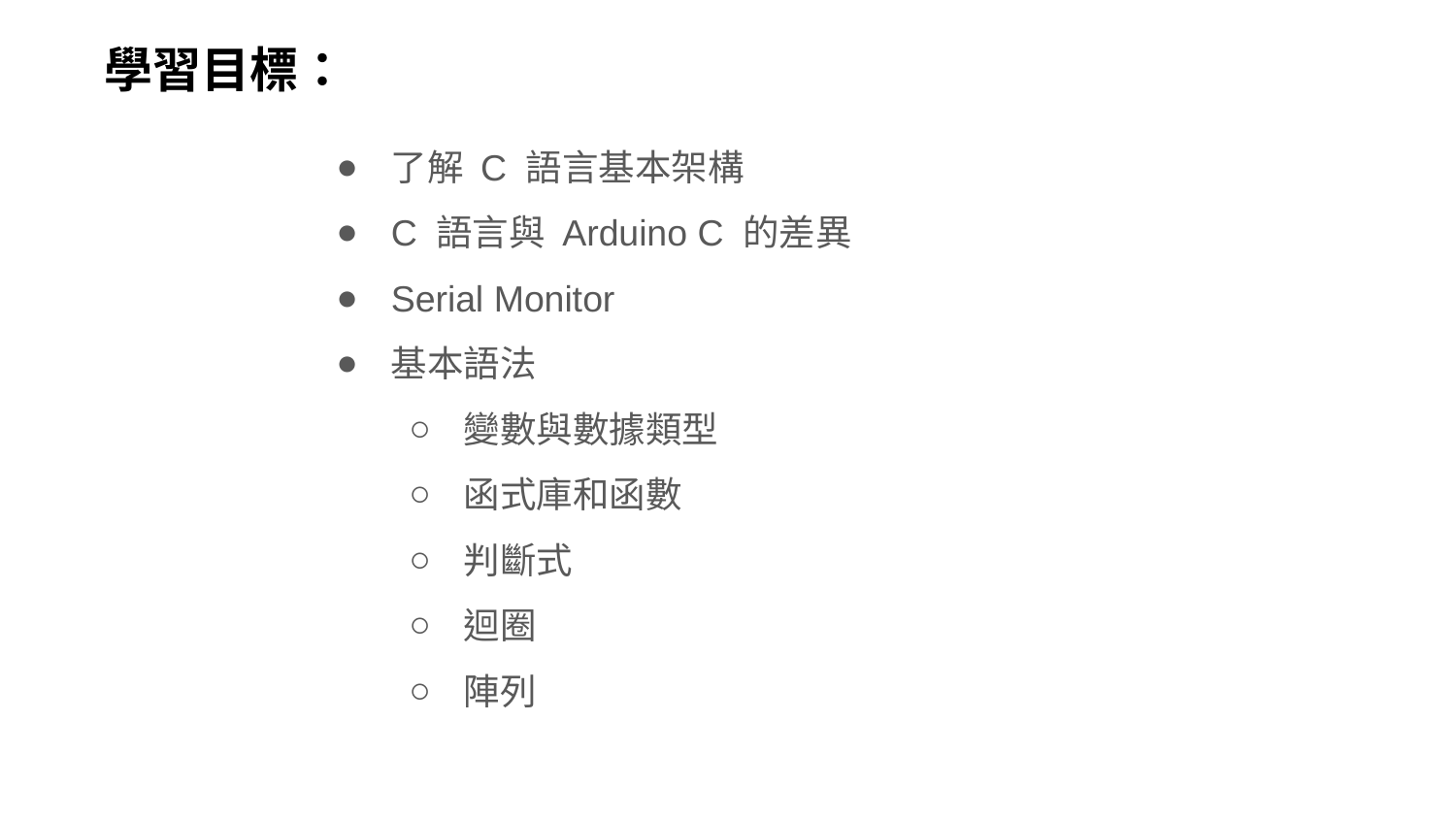

學習目標：
了解 C 語言基本架構
C 語言與 Arduino C 的差異
Serial Monitor
基本語法
變數與數據類型
函式庫和函數
判斷式
迴圈
陣列